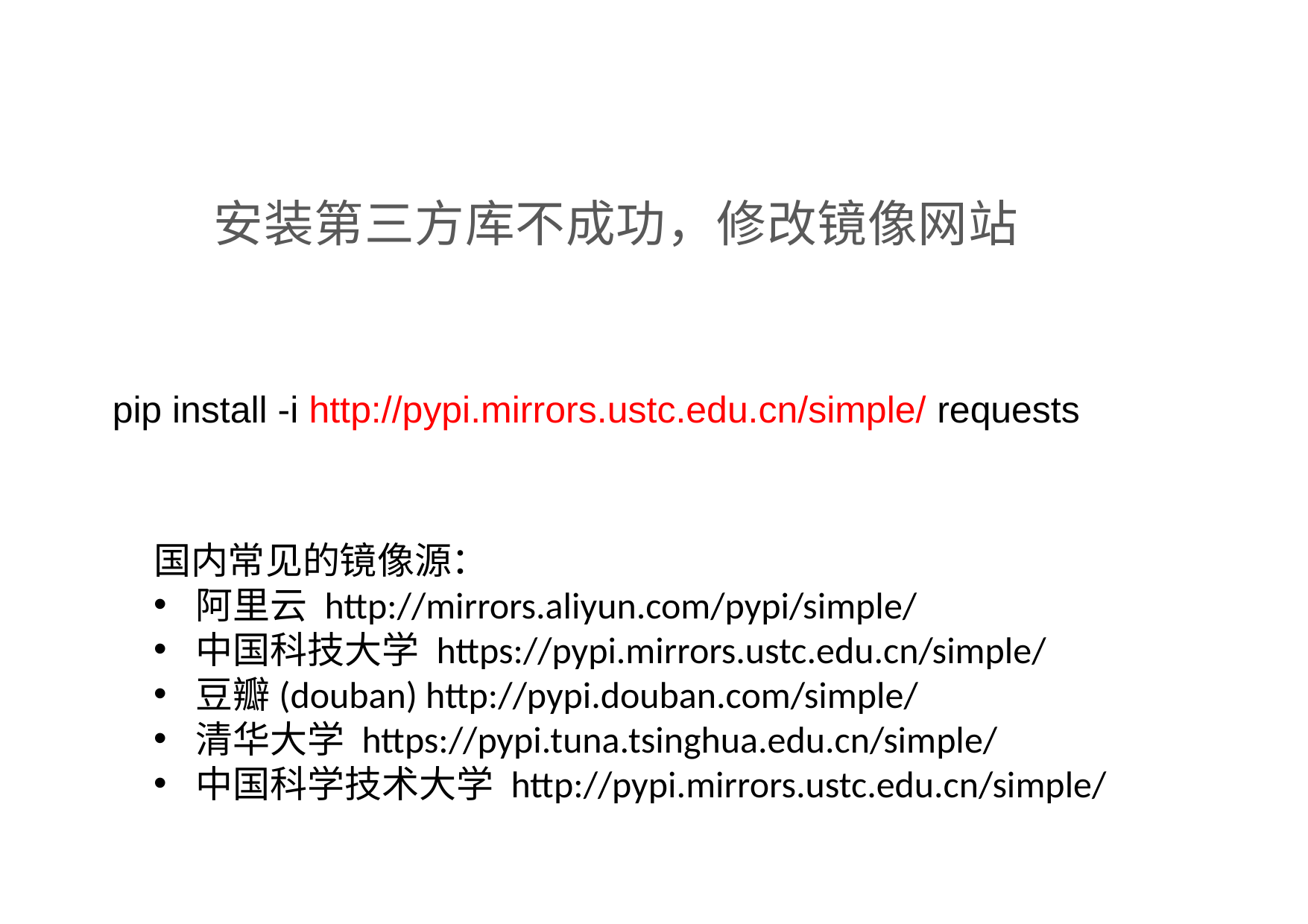

安装第三方库不成功，修改镜像网站
pip install -i http://pypi.mirrors.ustc.edu.cn/simple/ requests
国内常见的镜像源：
阿里云 http://mirrors.aliyun.com/pypi/simple/
中国科技大学 https://pypi.mirrors.ustc.edu.cn/simple/
豆瓣(douban) http://pypi.douban.com/simple/
清华大学 https://pypi.tuna.tsinghua.edu.cn/simple/
中国科学技术大学 http://pypi.mirrors.ustc.edu.cn/simple/